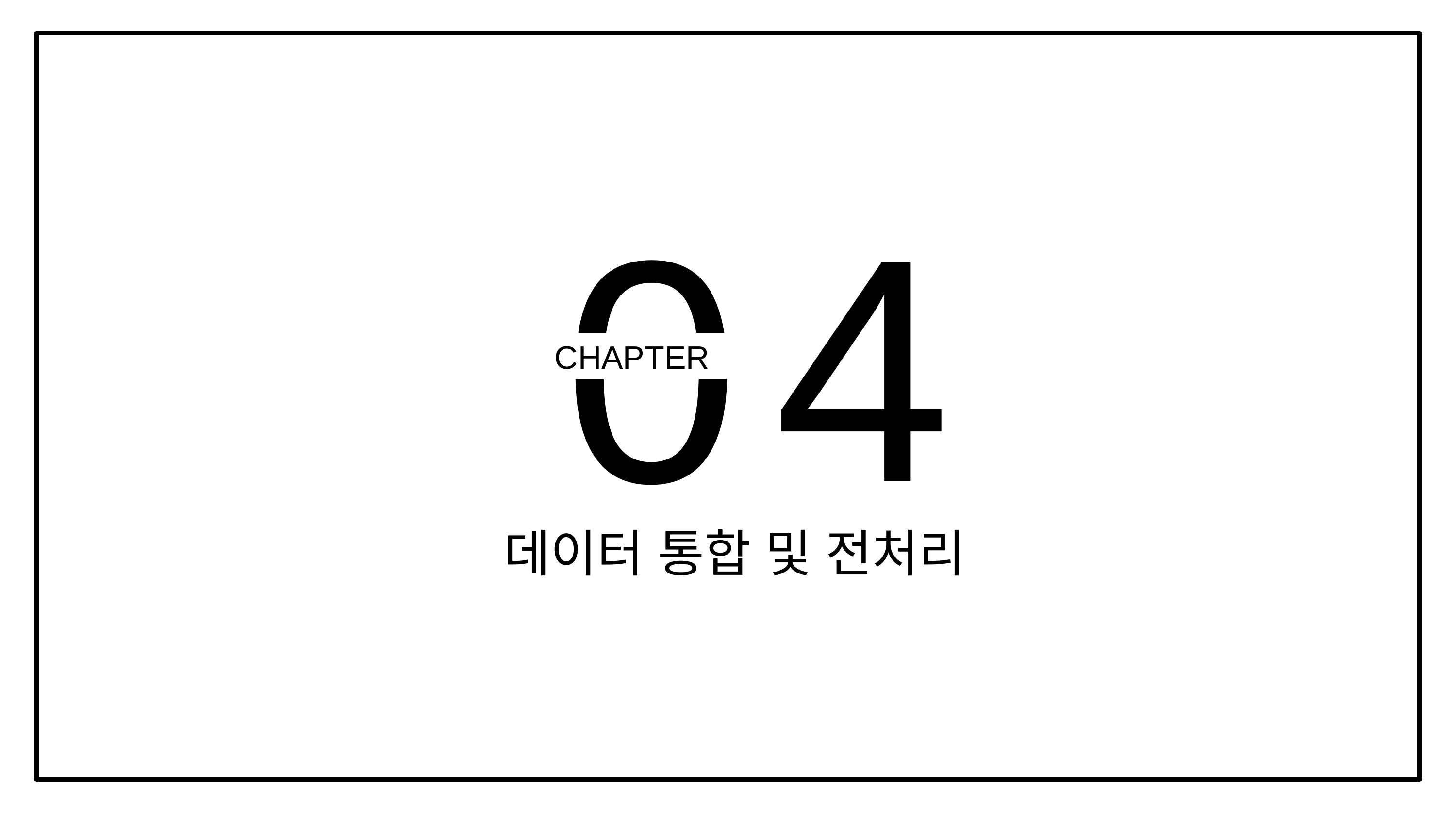

4
0
CHAPTER
데이터 통합 및 전처리